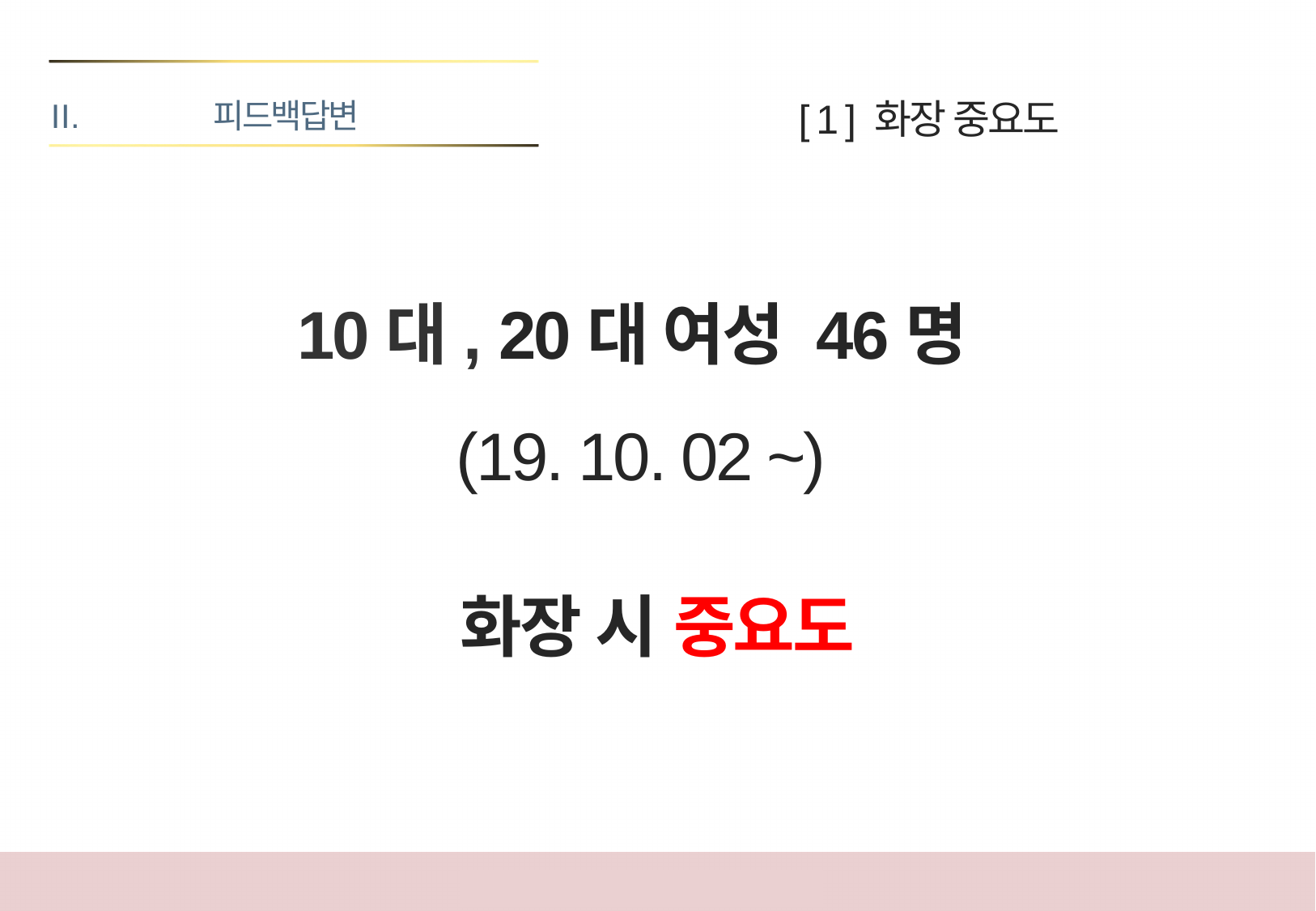

피드백답변
[ 1 ] 화장 중요도
10대, 20대 여성 46명
(19. 10. 02 ~)
화장 시 중요도